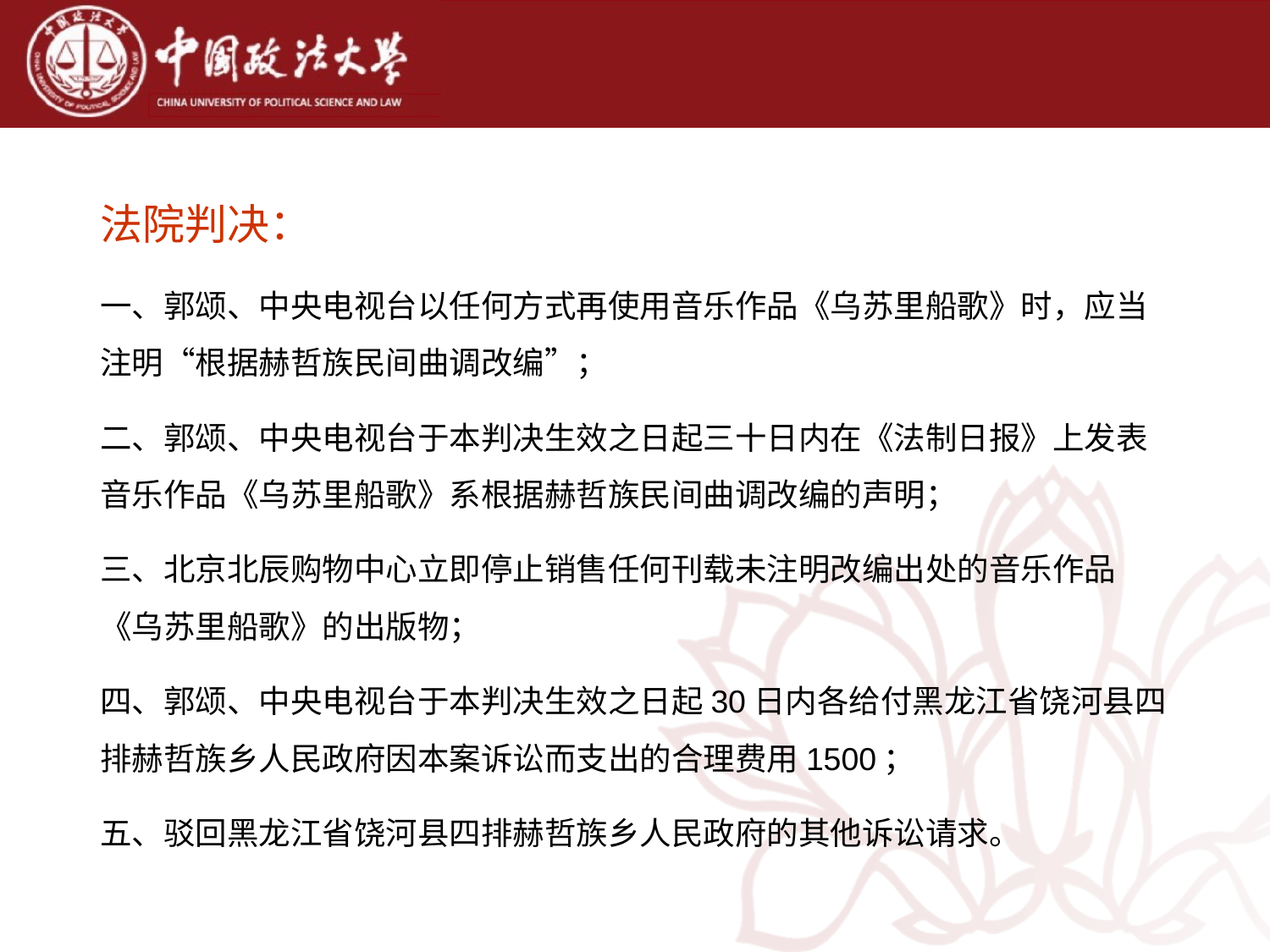

法院判决：
一、郭颂、中央电视台以任何方式再使用音乐作品《乌苏里船歌》时，应当注明“根据赫哲族民间曲调改编”；
二、郭颂、中央电视台于本判决生效之日起三十日内在《法制日报》上发表音乐作品《乌苏里船歌》系根据赫哲族民间曲调改编的声明；
三、北京北辰购物中心立即停止销售任何刊载未注明改编出处的音乐作品《乌苏里船歌》的出版物；
四、郭颂、中央电视台于本判决生效之日起30日内各给付黑龙江省饶河县四排赫哲族乡人民政府因本案诉讼而支出的合理费用1500；
五、驳回黑龙江省饶河县四排赫哲族乡人民政府的其他诉讼请求。